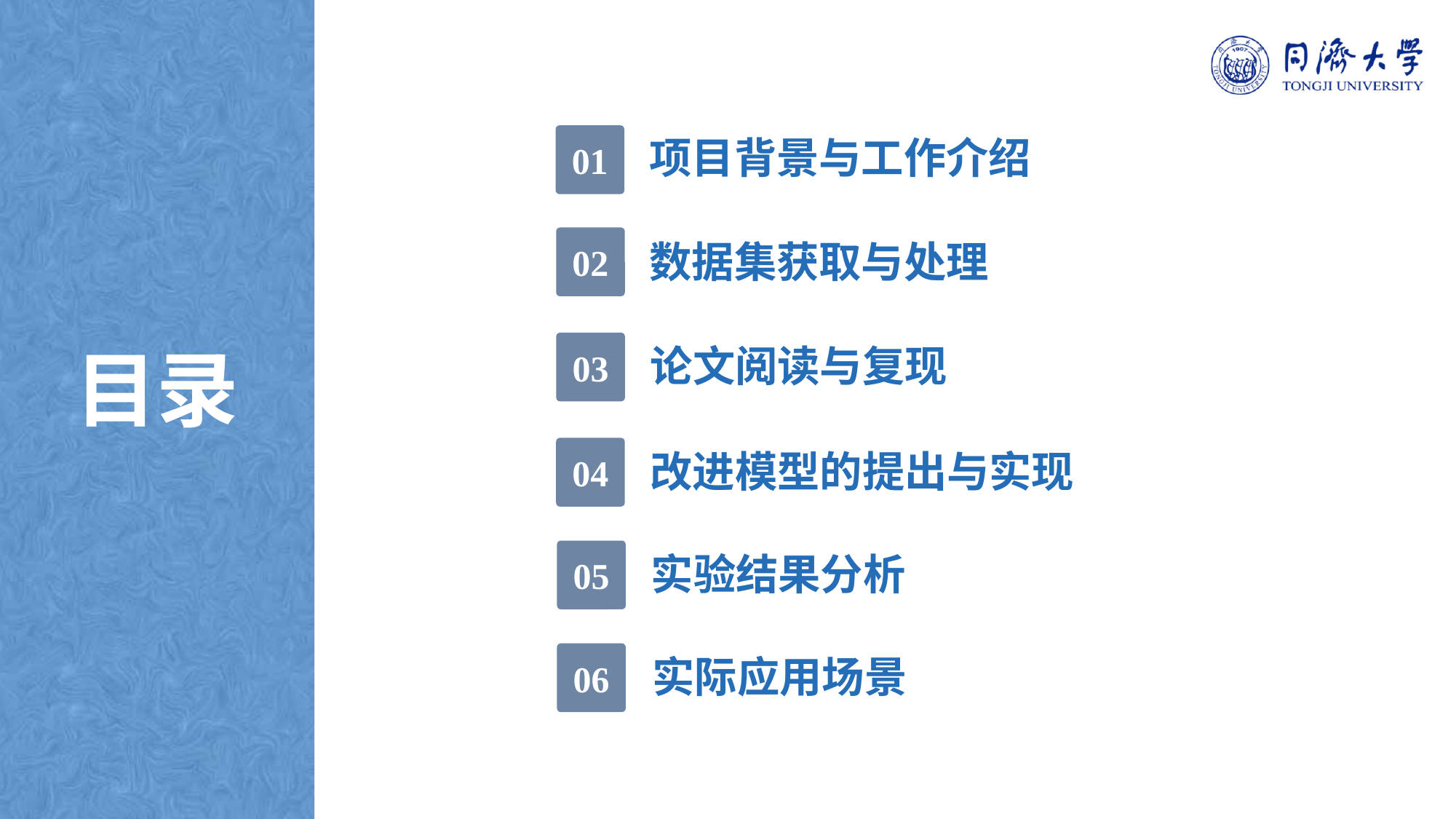

01
项目背景与工作介绍
02
数据集获取与处理
03
目录
论文阅读与复现
04
改进模型的提出与实现
05
实验结果分析
06
实际应用场景